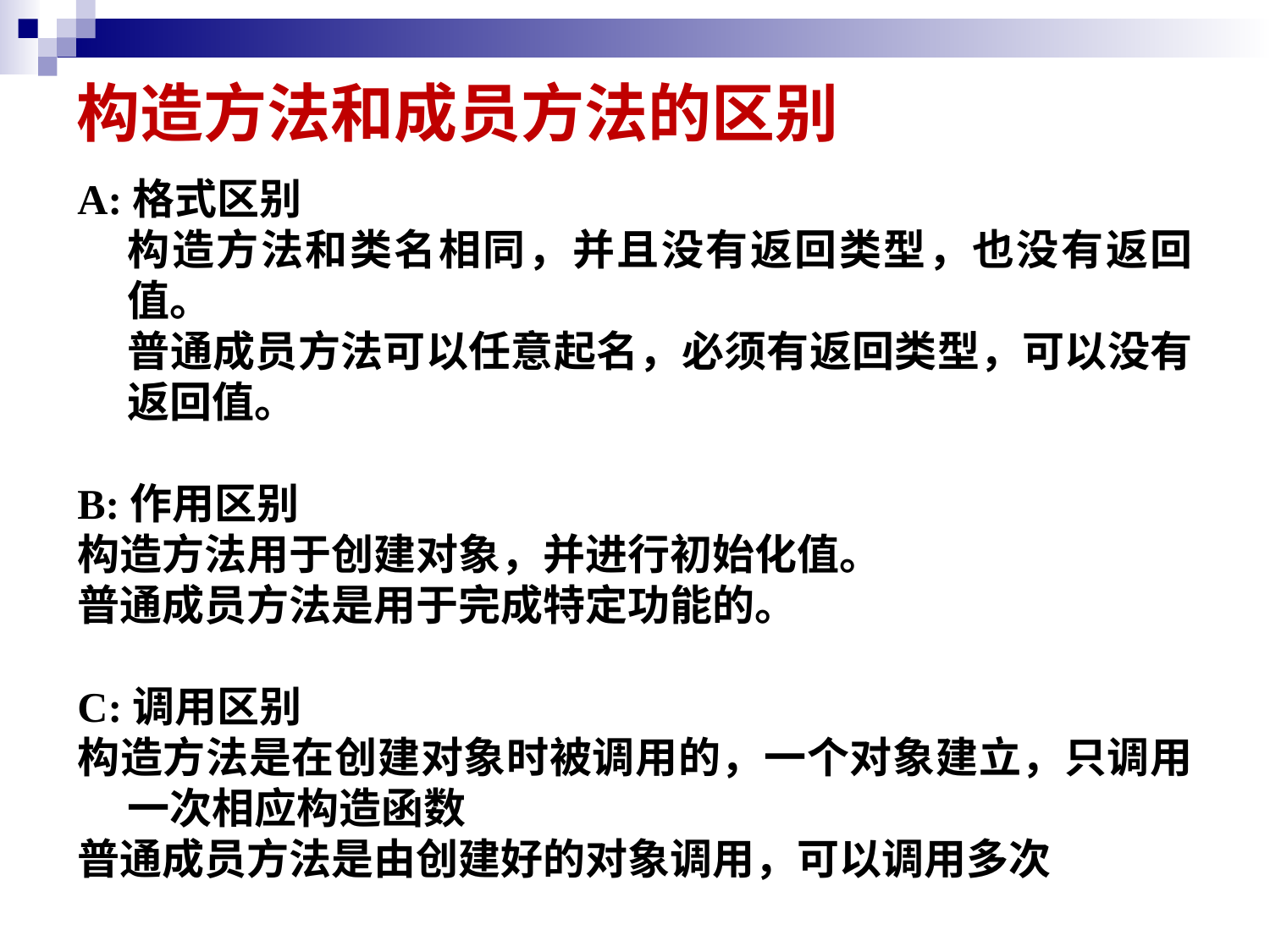

# 构造方法和成员方法的区别
A:格式区别
构造方法和类名相同，并且没有返回类型，也没有返回值。
普通成员方法可以任意起名，必须有返回类型，可以没有返回值。

B:作用区别
构造方法用于创建对象，并进行初始化值。
普通成员方法是用于完成特定功能的。

C:调用区别
构造方法是在创建对象时被调用的，一个对象建立，只调用一次相应构造函数
普通成员方法是由创建好的对象调用，可以调用多次